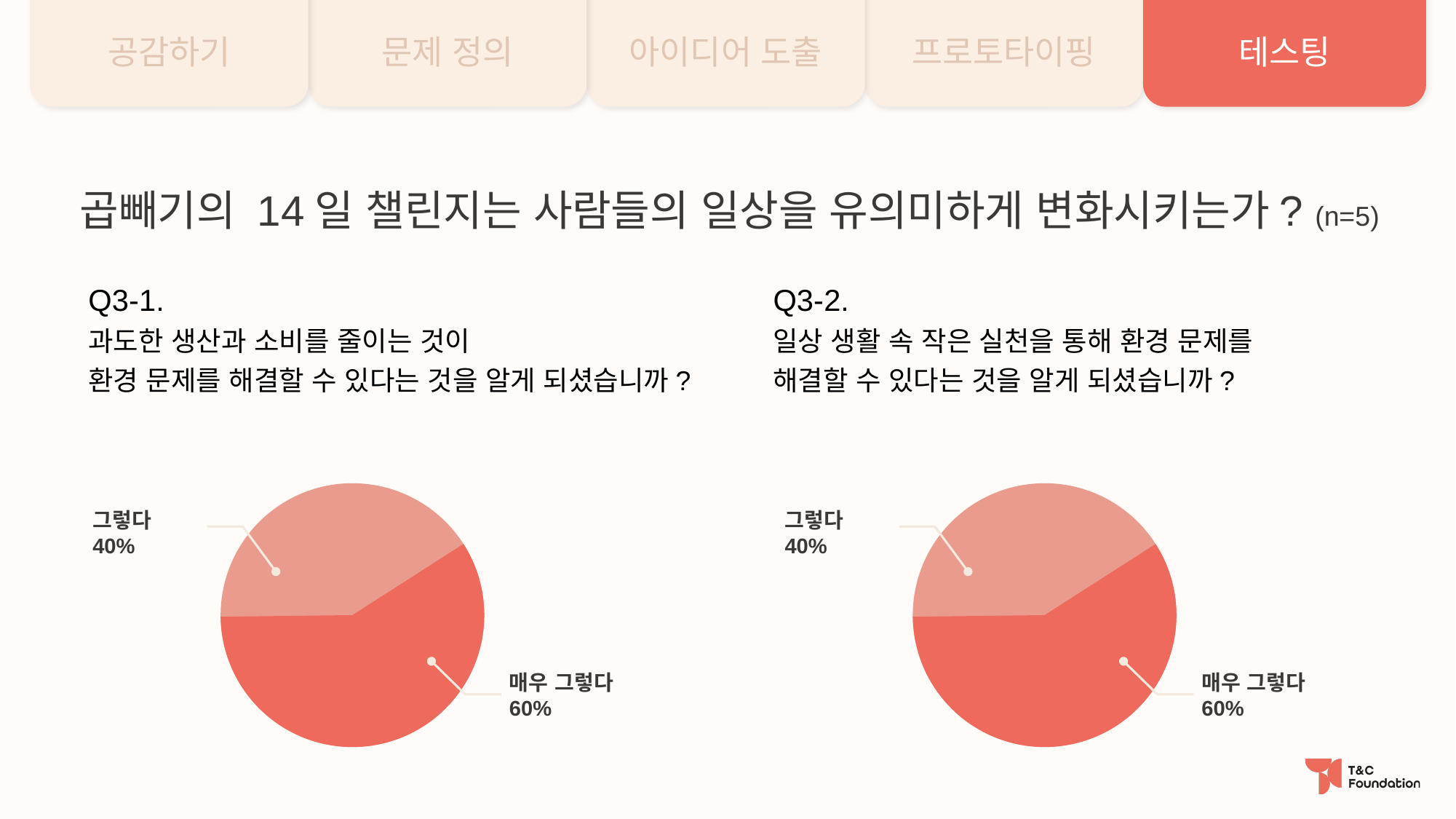

공감하기
문제 정의
아이디어 도출
프로토타이핑
테스팅
곱빼기의 14일 챌린지는 사람들의 일상을 유의미하게 변화시키는가? (n=5)
Q3-1.
과도한 생산과 소비를 줄이는 것이
환경 문제를 해결할 수 있다는 것을 알게 되셨습니까?
Q3-2.
일상 생활 속 작은 실천을 통해 환경 문제를
해결할 수 있다는 것을 알게 되셨습니까?

그렇다
40%
그렇다
40%

매우 그렇다
60%
매우 그렇다
60%